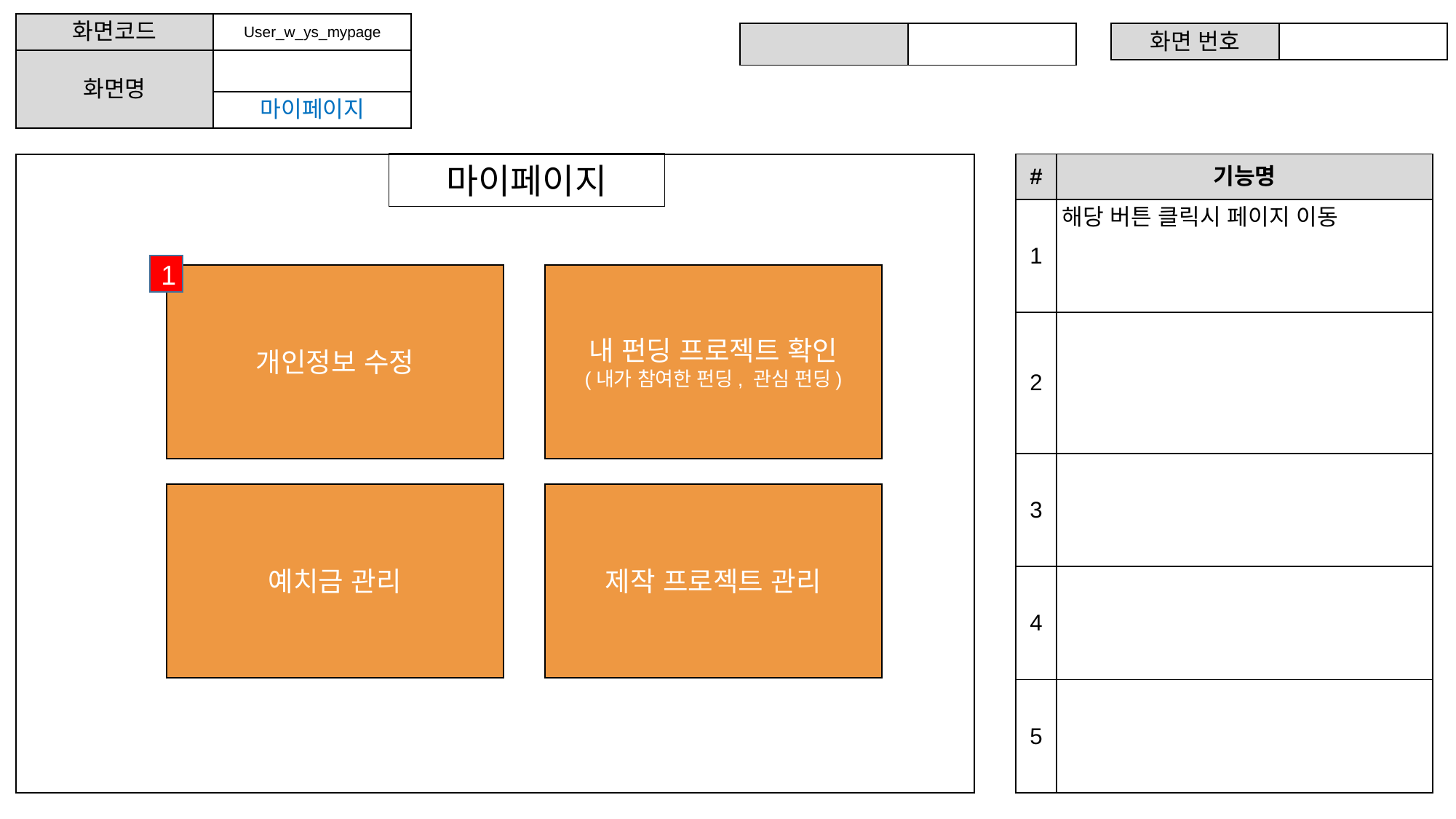

| 화면코드 | User\_w\_ys\_mypage |
| --- | --- |
| 화면명 |  |
|  | 마이페이지 |
|  |  |
| --- | --- |
| 화면 번호 |  |
| --- | --- |
마이페이지

| # | 기능명 |
| --- | --- |
| 1 | 해당 버튼 클릭시 페이지 이동 |
| 2 |  |
| 3 |  |
| 4 |  |
| 5 |  |
1

개인정보 수정

내 펀딩 프로젝트 확인
(내가 참여한 펀딩, 관심 펀딩)

예치금 관리

제작 프로젝트 관리